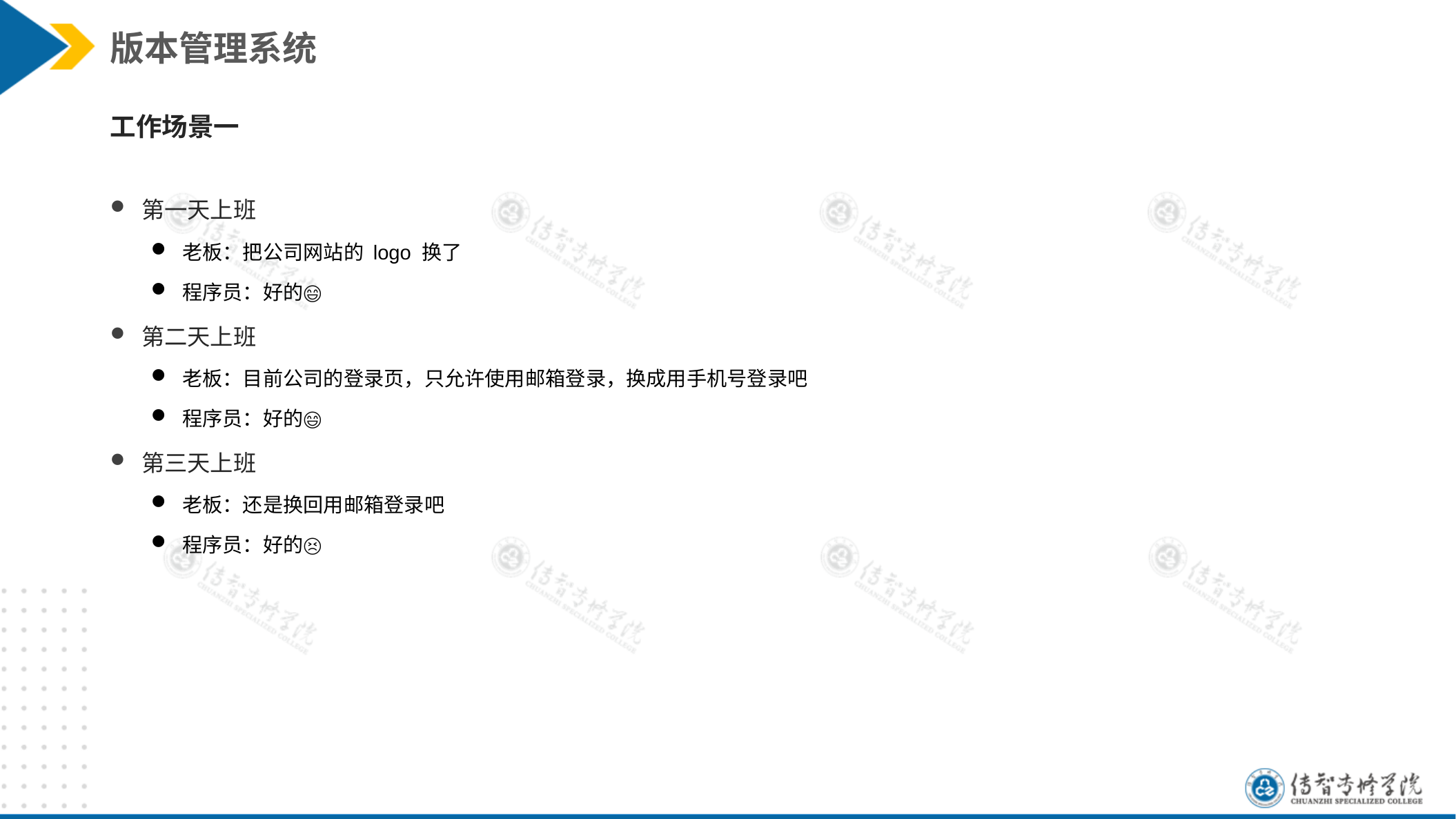

版本管理系统
工作场景一

第一天上班
老板：把公司网站的 logo 换了
程序员：好的😄
第二天上班
老板：目前公司的登录页，只允许使用邮箱登录，换成用手机号登录吧
程序员：好的😄
第三天上班
老板：还是换回用邮箱登录吧
程序员：好的😣